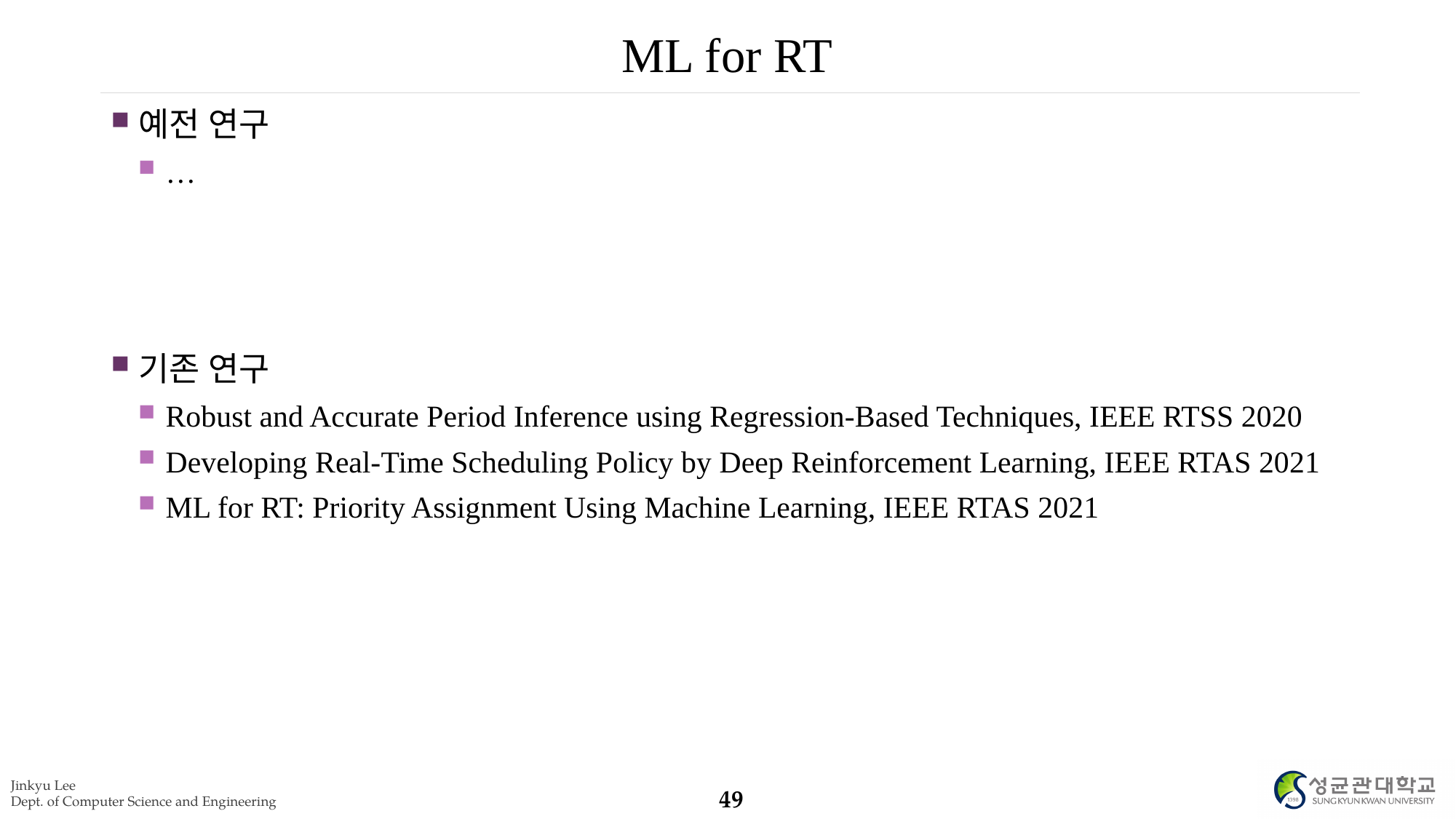

# ML for RT
예전 연구
…

기존 연구
Robust and Accurate Period Inference using Regression-Based Techniques, IEEE RTSS 2020
Developing Real-Time Scheduling Policy by Deep Reinforcement Learning, IEEE RTAS 2021
ML for RT: Priority Assignment Using Machine Learning, IEEE RTAS 2021